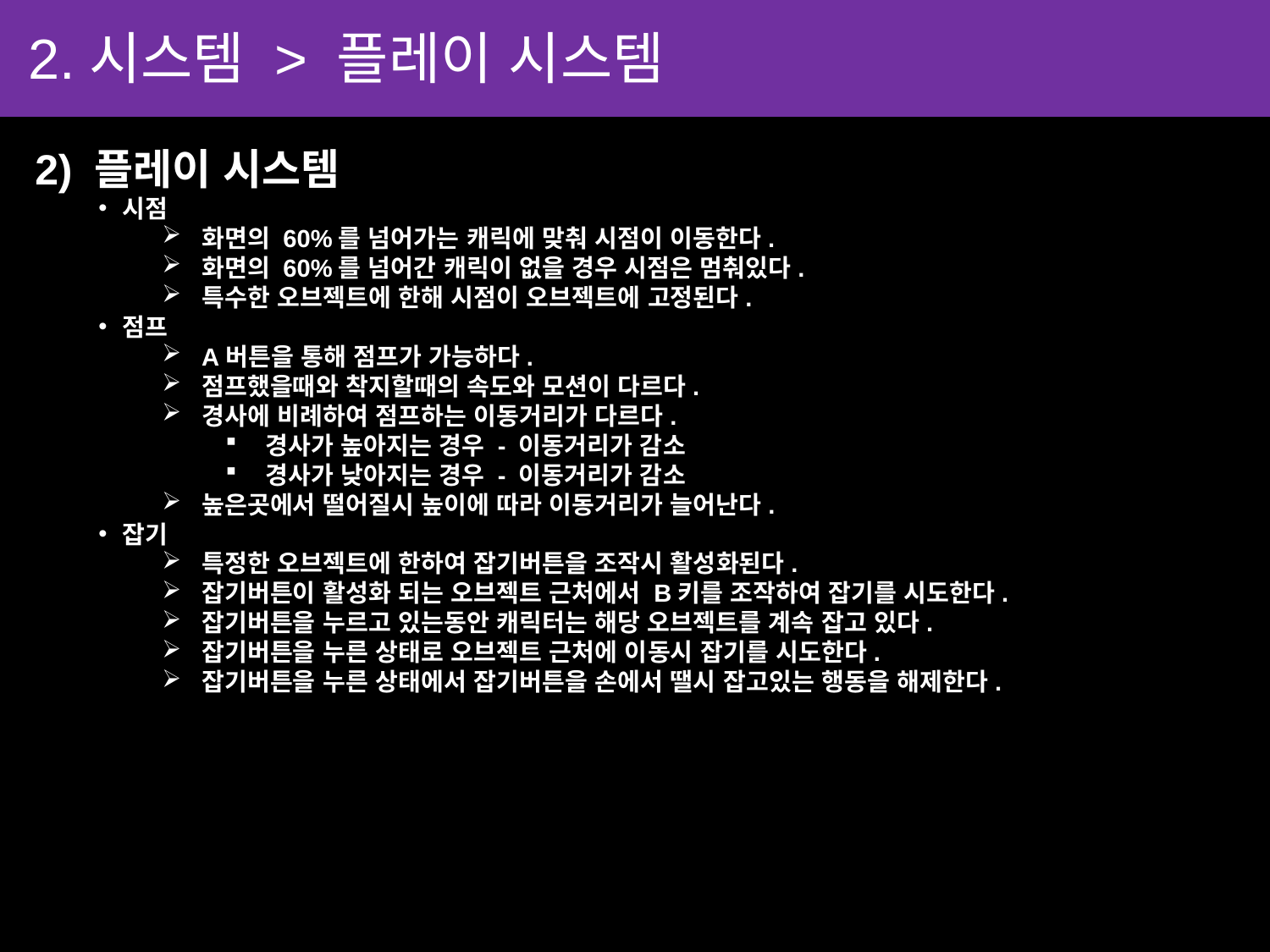

2.시스템 > 플레이 시스템
2) 플레이 시스템
시점
화면의 60%를 넘어가는 캐릭에 맞춰 시점이 이동한다.
화면의 60%를 넘어간 캐릭이 없을 경우 시점은 멈춰있다.
특수한 오브젝트에 한해 시점이 오브젝트에 고정된다.
점프
A버튼을 통해 점프가 가능하다.
점프했을때와 착지할때의 속도와 모션이 다르다.
경사에 비례하여 점프하는 이동거리가 다르다.
경사가 높아지는 경우 - 이동거리가 감소
경사가 낮아지는 경우 - 이동거리가 감소
높은곳에서 떨어질시 높이에 따라 이동거리가 늘어난다.
잡기
특정한 오브젝트에 한하여 잡기버튼을 조작시 활성화된다.
잡기버튼이 활성화 되는 오브젝트 근처에서 B키를 조작하여 잡기를 시도한다.
잡기버튼을 누르고 있는동안 캐릭터는 해당 오브젝트를 계속 잡고 있다.
잡기버튼을 누른 상태로 오브젝트 근처에 이동시 잡기를 시도한다.
잡기버튼을 누른 상태에서 잡기버튼을 손에서 땔시 잡고있는 행동을 해제한다.